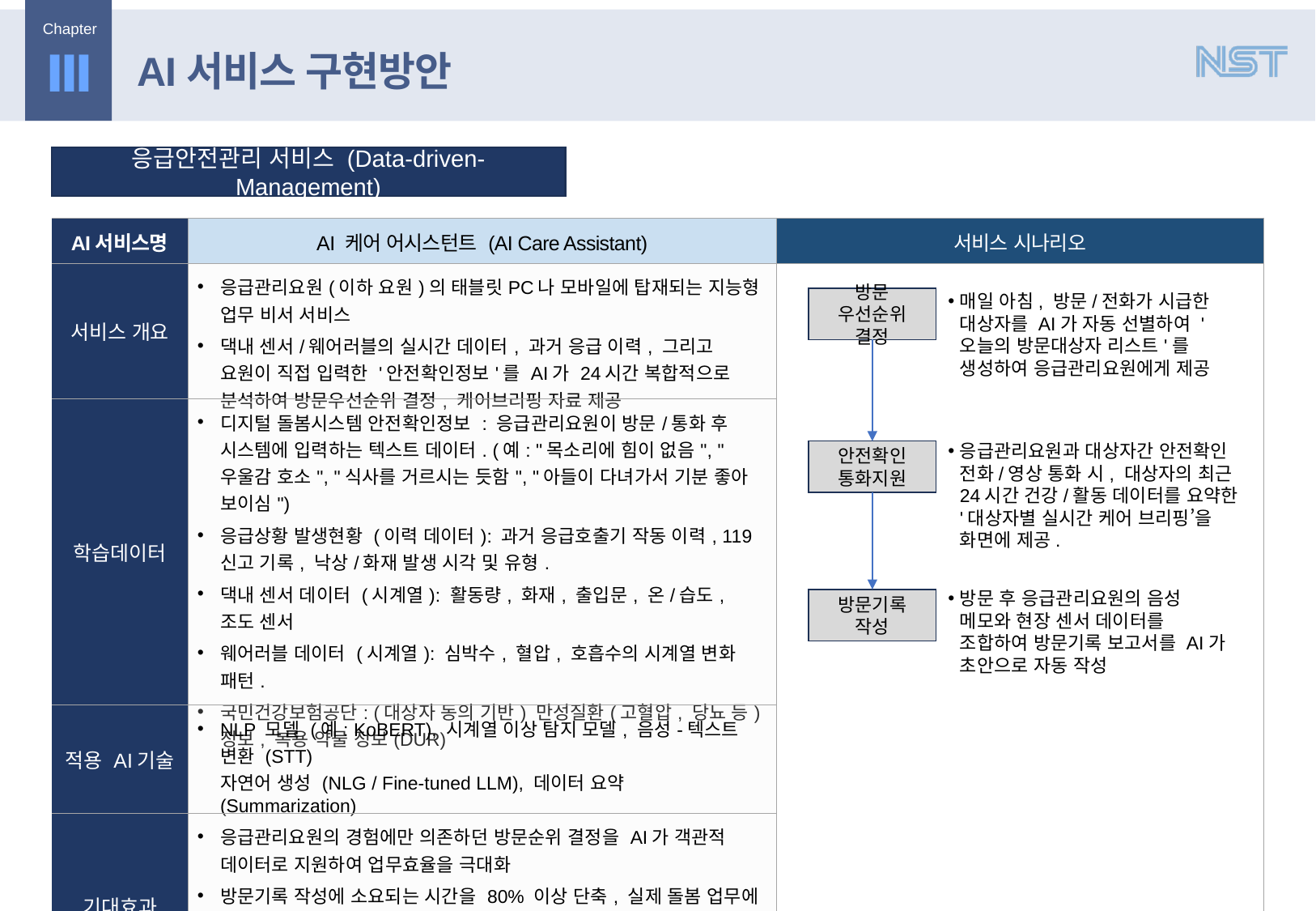

Ⅲ
AI서비스 구현방안
응급안전관리 서비스 (Data-driven-Management)
| AI서비스명 | AI 케어 어시스턴트 (AI Care Assistant) | 서비스 시나리오 |
| --- | --- | --- |
| 서비스 개요 | 응급관리요원(이하 요원)의 태블릿PC나 모바일에 탑재되는 지능형 업무 비서 서비스 댁내 센서/웨어러블의 실시간 데이터, 과거 응급 이력, 그리고 요원이 직접 입력한 '안전확인정보'를 AI가 24시간 복합적으로 분석하여 방문우선순위 결정, 케어브리핑 자료 제공 |  |
| 학습데이터 | 디지털 돌봄시스템 안전확인정보 : 응급관리요원이 방문/통화 후 시스템에 입력하는 텍스트 데이터. (예: "목소리에 힘이 없음", "우울감 호소", "식사를 거르시는 듯함", "아들이 다녀가서 기분 좋아 보이심") 응급상황 발생현황 (이력 데이터): 과거 응급호출기 작동 이력, 119 신고 기록, 낙상/화재 발생 시각 및 유형. 댁내 센서 데이터 (시계열): 활동량, 화재, 출입문, 온/습도, 조도 센서 웨어러블 데이터 (시계열): 심박수, 혈압, 호흡수의 시계열 변화 패턴. 국민건강보험공단: (대상자 동의 기반) 만성질환(고혈압, 당뇨 등) 정보, 복용 약물 정보(DUR) |  |
| 적용 AI기술 | NLP 모델 (예: KoBERT), 시계열 이상 탐지 모델, 음성-텍스트 변환 (STT) 자연어 생성 (NLG / Fine-tuned LLM), 데이터 요약 (Summarization) |  |
| 기대효과 | 응급관리요원의 경험에만 의존하던 방문순위 결정을 AI가 객관적 데이터로 지원하여 업무효율을 극대화 방문기록 작성에 소요되는 시간을 80% 이상 단축, 실제 돌봄 업무에 집중 '케어 브리핑'을 보며 통화하므로 "어르신, 어제 활동량이 적으셨는데 어디 편찮으셨어요?"와 같이 구체적이고 질 높은 안부 확인이 가능 |  |
매일 아침, 방문/전화가 시급한 대상자를 AI가 자동 선별하여 '오늘의 방문대상자 리스트'를 생성하여 응급관리요원에게 제공
방문 우선순위 결정
응급관리요원과 대상자간 안전확인 전화/영상 통화 시, 대상자의 최근 24시간 건강/활동 데이터를 요약한 '대상자별 실시간 케어 브리핑’을 화면에 제공.
안전확인 통화지원
방문 후 응급관리요원의 음성 메모와 현장 센서 데이터를 조합하여 방문기록 보고서를 AI가 초안으로 자동 작성
방문기록 작성